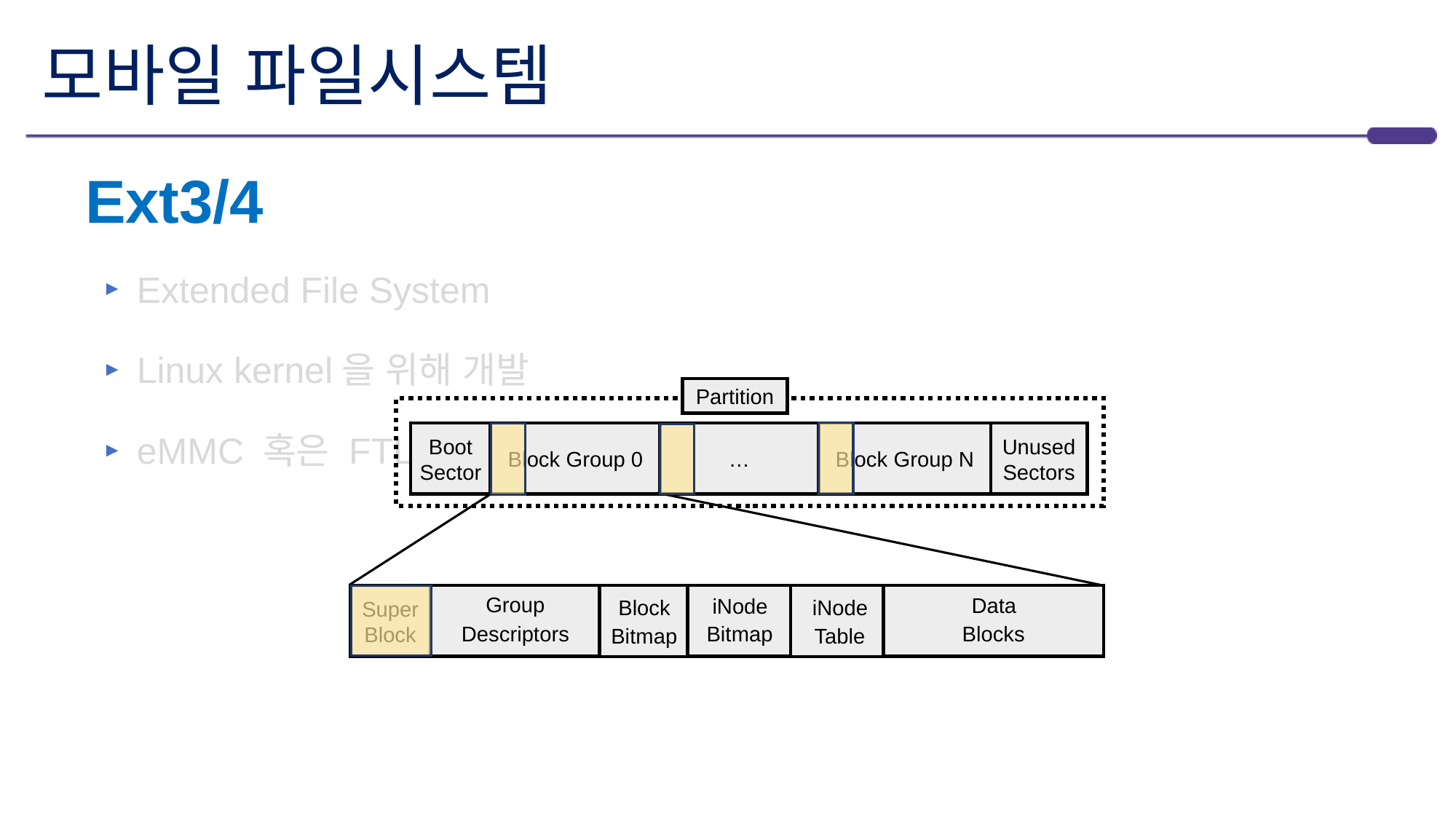

# 모바일 파일시스템
Ext3/4
Extended File System
Linux kernel을 위해 개발
eMMC 혹은 FTL/NAND에서도 동작
Partition

Block Group 0
Boot
Sector
…
Unused Sectors
Block Group N

Super Block

Group
Data
Blocks
iNode
Bitmap
iNode
Table
Descriptors
Block
Bitmap